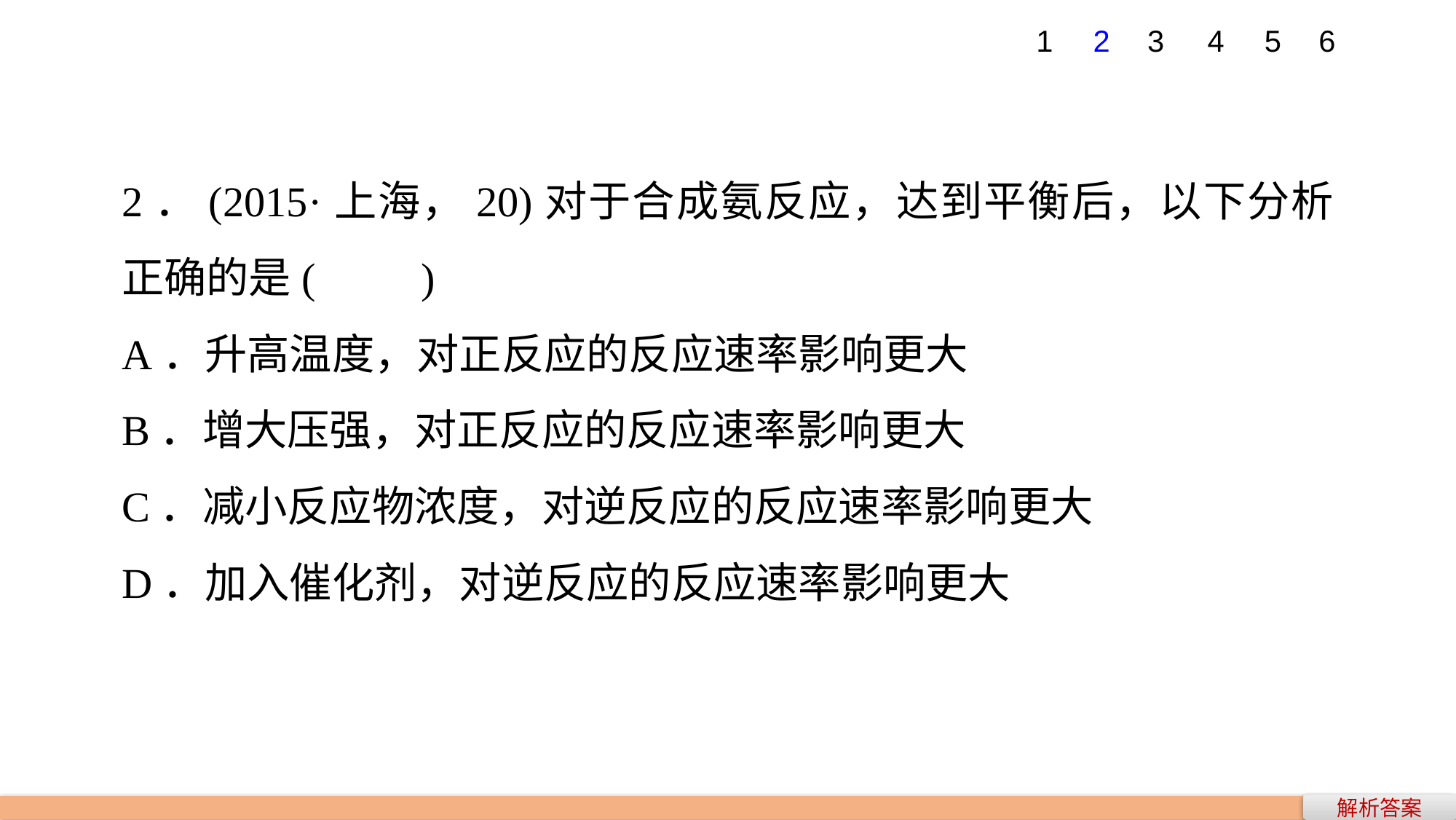

1
2
3
4
5
6
2．(2015·上海，20)对于合成氨反应，达到平衡后，以下分析正确的是(　　)
A．升高温度，对正反应的反应速率影响更大
B．增大压强，对正反应的反应速率影响更大
C．减小反应物浓度，对逆反应的反应速率影响更大
D．加入催化剂，对逆反应的反应速率影响更大
解析答案